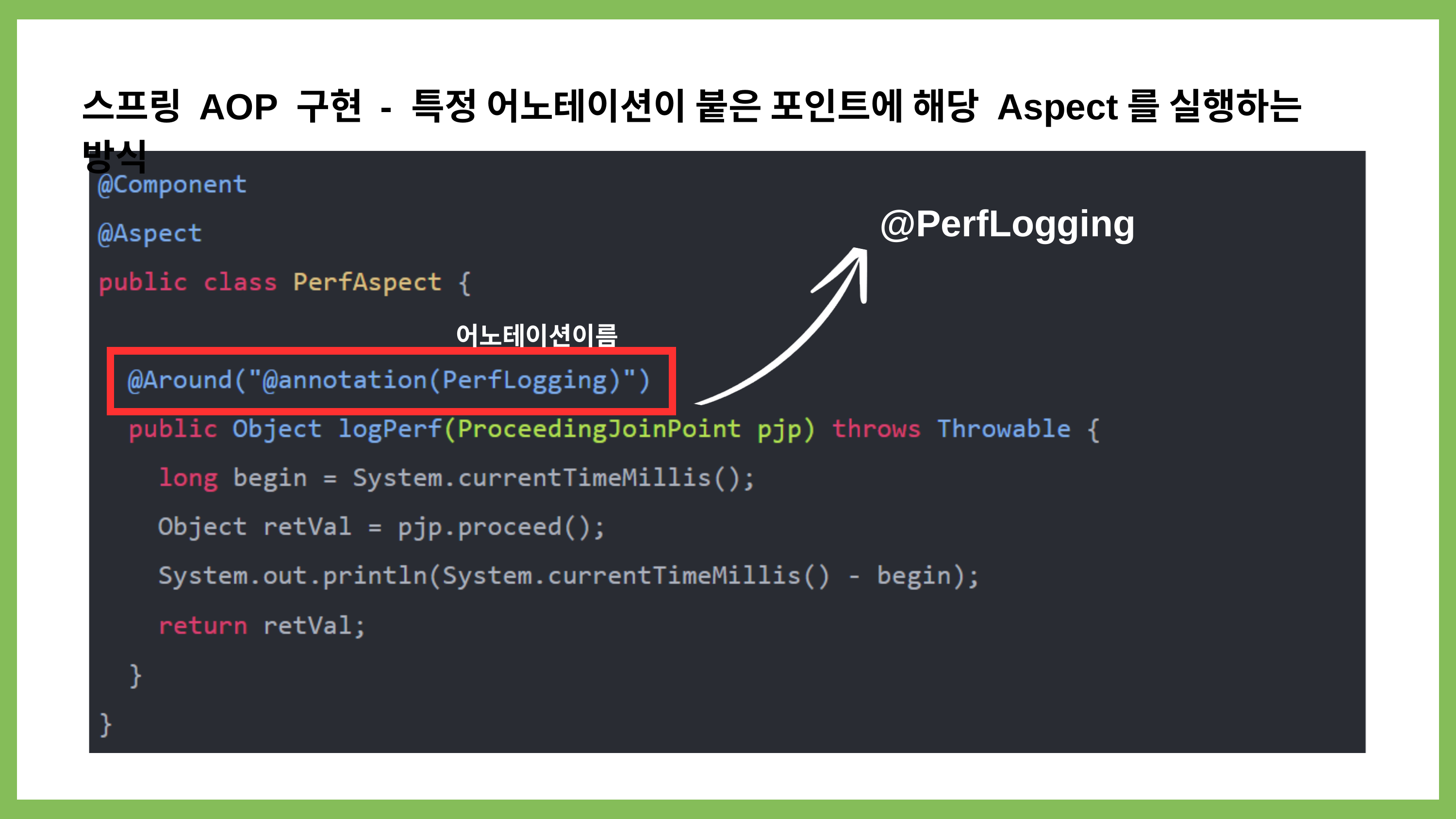

스프링 AOP 구현 - 특정 어노테이션이 붙은 포인트에 해당 Aspect를 실행하는 방식

@PerfLogging

어노테이션이름